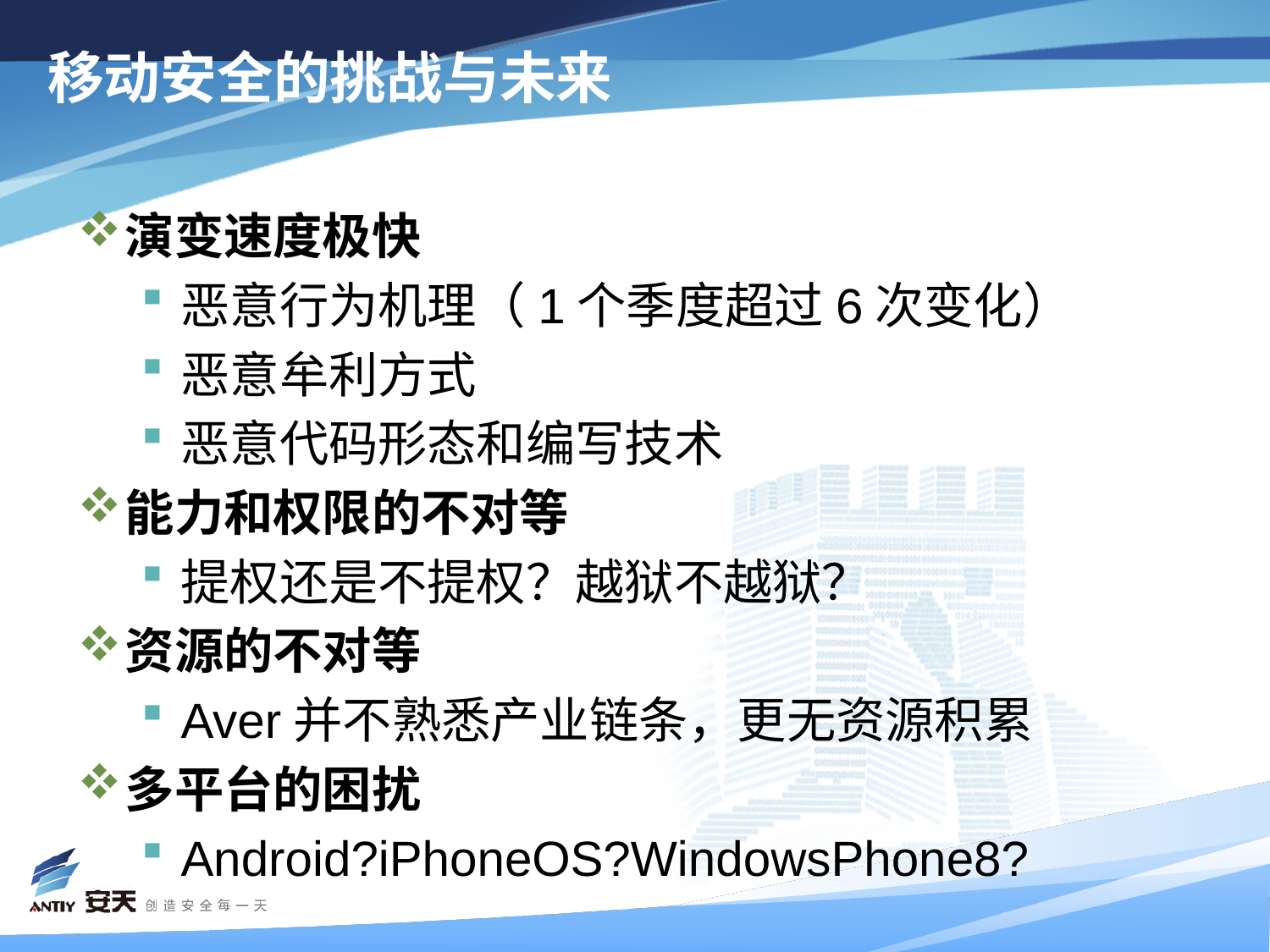

# 移动安全的挑战与未来
演变速度极快
恶意行为机理（1个季度超过6次变化）
恶意牟利方式
恶意代码形态和编写技术
能力和权限的不对等
提权还是不提权？越狱不越狱？
资源的不对等
Aver并不熟悉产业链条，更无资源积累
多平台的困扰
Android?iPhoneOS?WindowsPhone8?